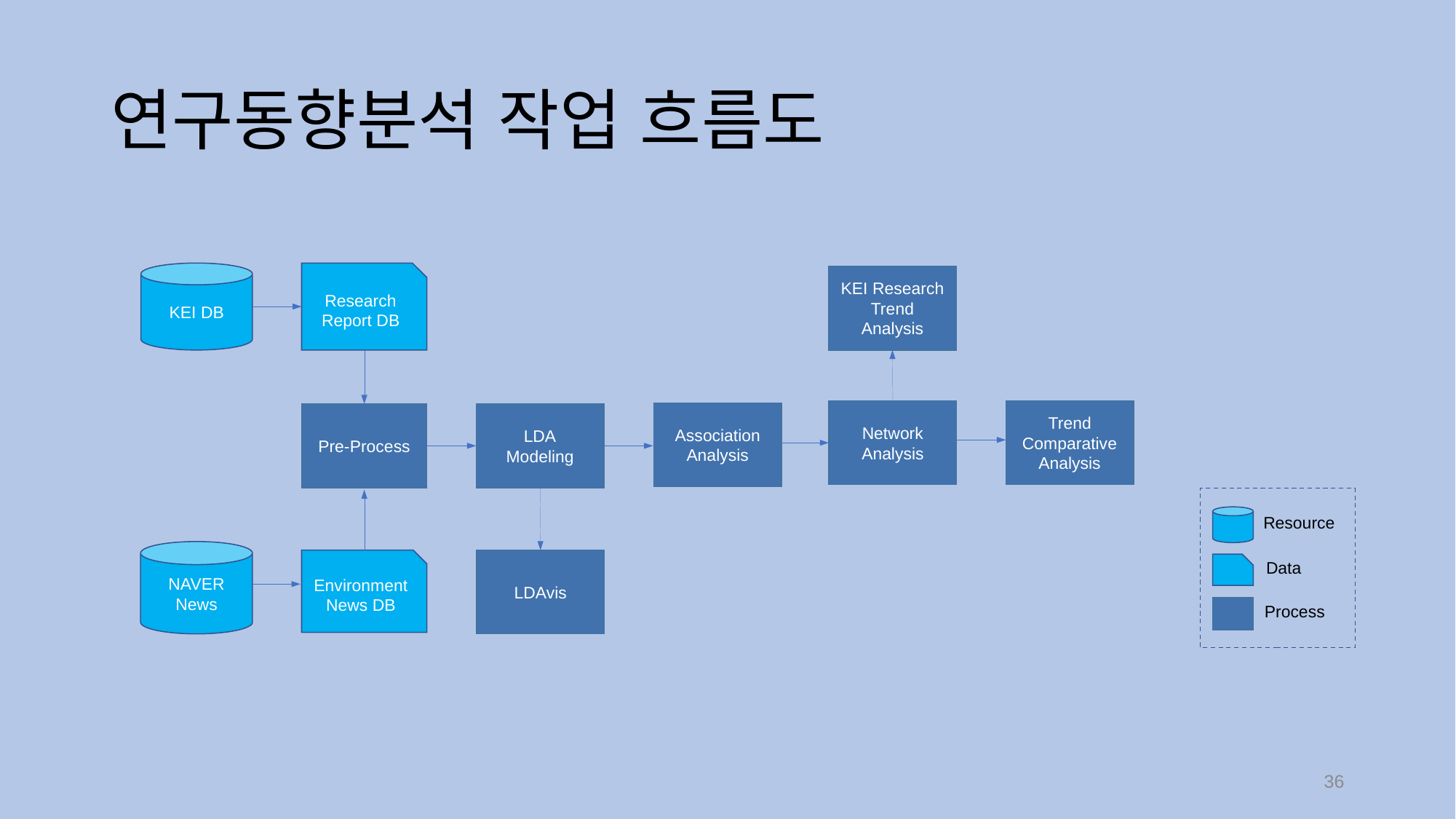

연구동향분석 작업 흐름도

KEI DB
Research Report DB
KEI Research
Trend Analysis
Network
Analysis
Trend
Comparative
Analysis
Association Analysis
Pre-Process
LDA
Modeling
NAVER News
Environment
News DB
LDAvis

Resource
Data

Process

36